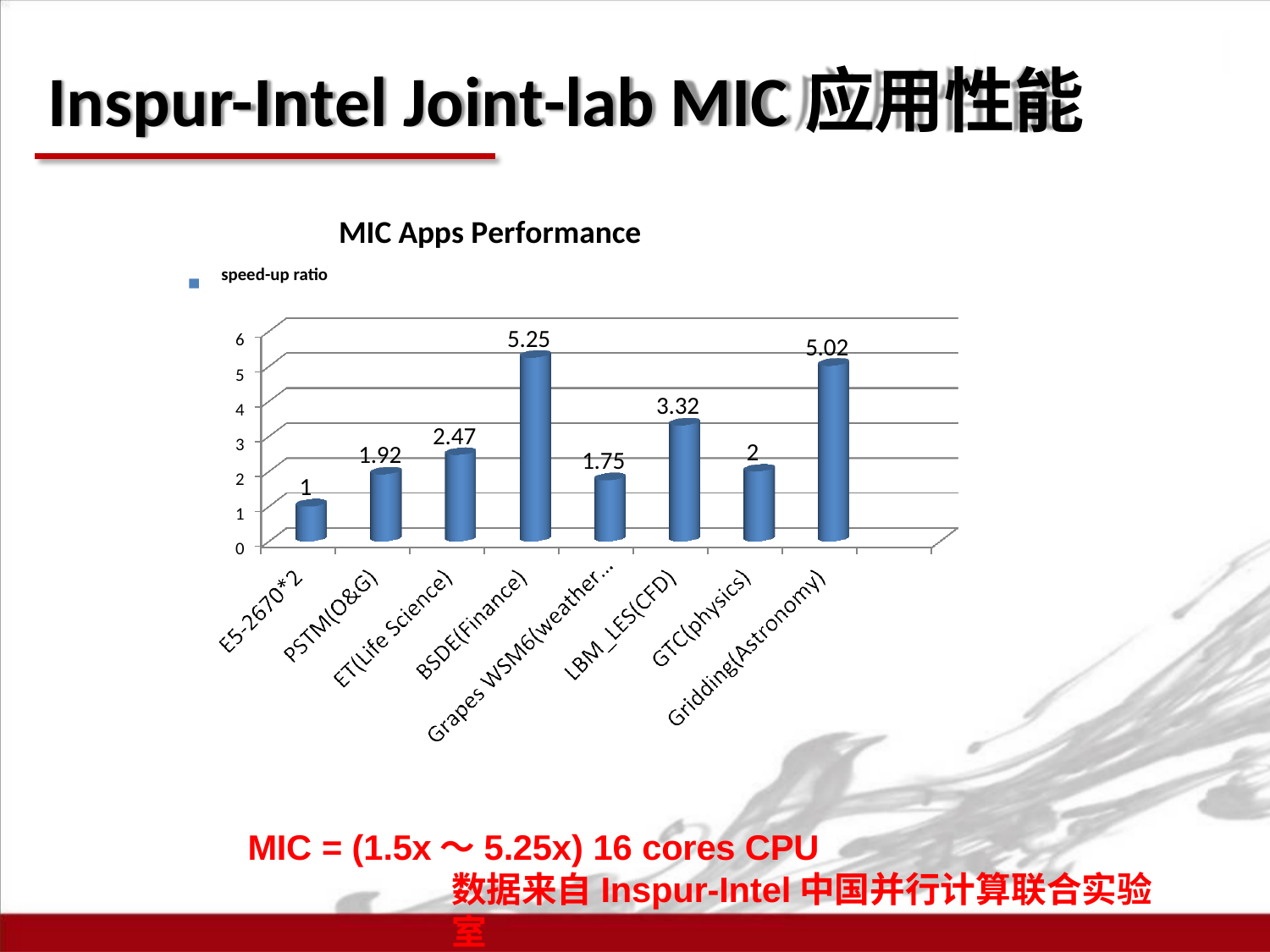

# Inspur-Intel Joint-lab MIC应用性能

MIC Apps Performance
speed-up ratio

5.25
6
5
4
5.02

3.32

2.47
3
2
1.92

1.75
2
1
0
1

MIC = (1.5x～5.25x) 16 cores CPU
数据来自Inspur-Intel中国并行计算联合实验室

11